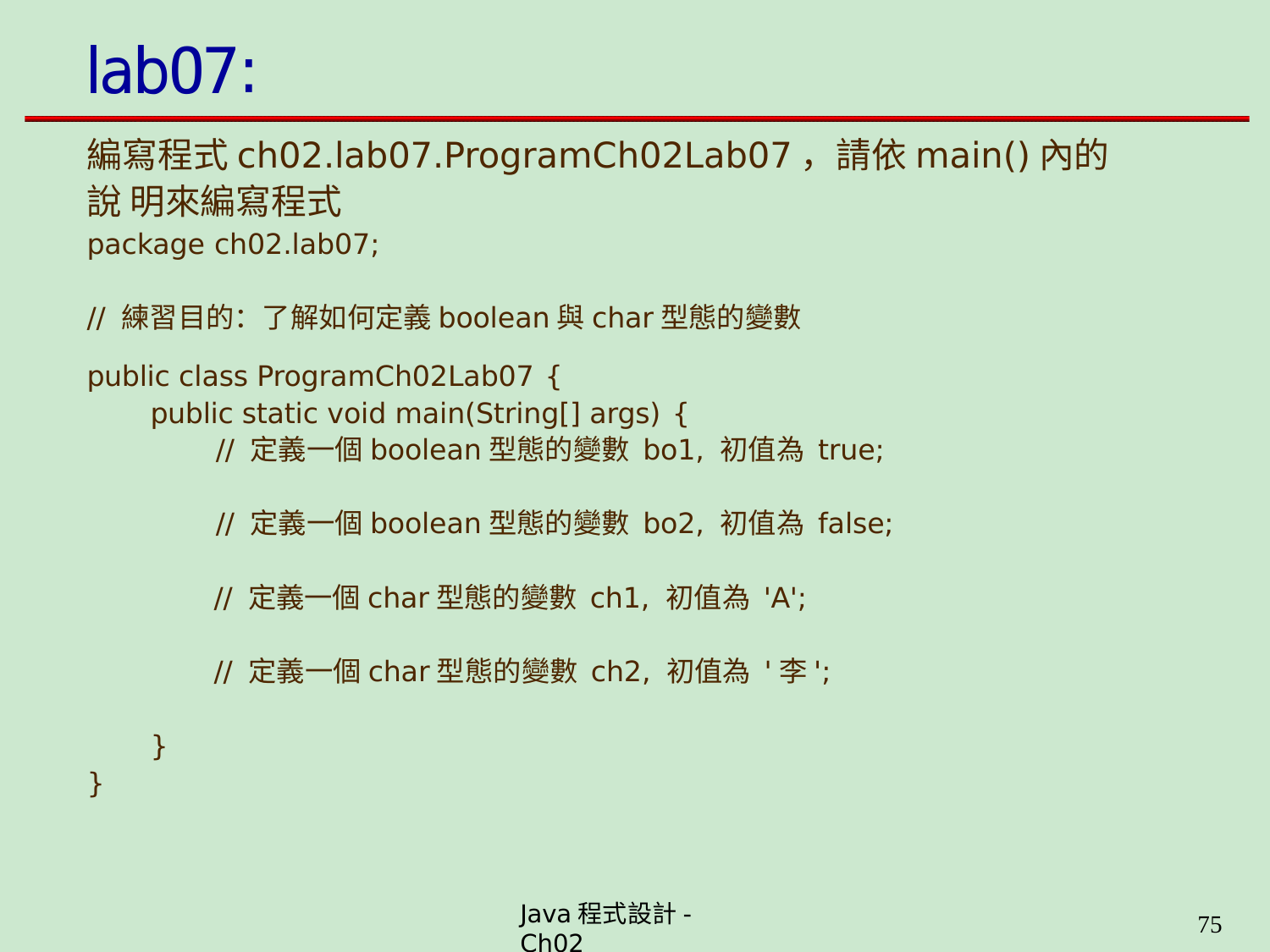

# lab07:
編寫程式ch02.lab07.ProgramCh02Lab07，請依main()內的說 明來編寫程式
package ch02.lab07;

// 練習目的：了解如何定義boolean與char型態的變數

public class ProgramCh02Lab07 {
public static void main(String[] args) {
// 定義一個boolean型態的變數 bo1, 初值為 true;

// 定義一個boolean型態的變數 bo2, 初值為 false;

// 定義一個char型態的變數 ch1, 初值為 'A';

// 定義一個char型態的變數 ch2, 初值為 '李';

}
}
Java程式設計-Ch02
75